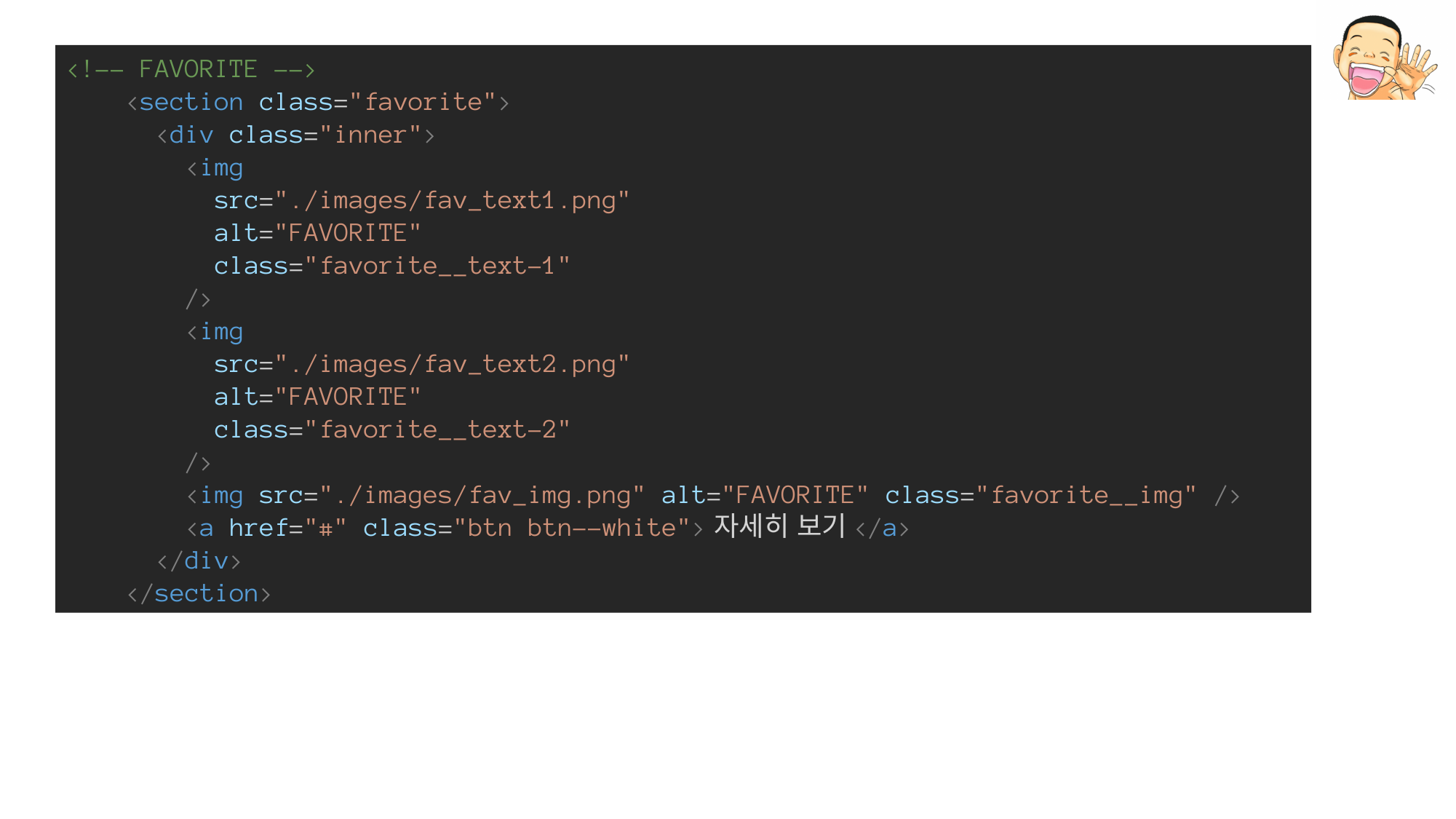

<!-- FAVORITE -->
    <section class="favorite">
      <div class="inner">
        <img
          src="./images/fav_text1.png"
          alt="FAVORITE"
          class="favorite__text-1"
        />
        <img
          src="./images/fav_text2.png"
          alt="FAVORITE"
          class="favorite__text-2"
        />
        <img src="./images/fav_img.png" alt="FAVORITE" class="favorite__img" />
        <a href="#" class="btn btn--white">자세히 보기</a>
      </div>
    </section>